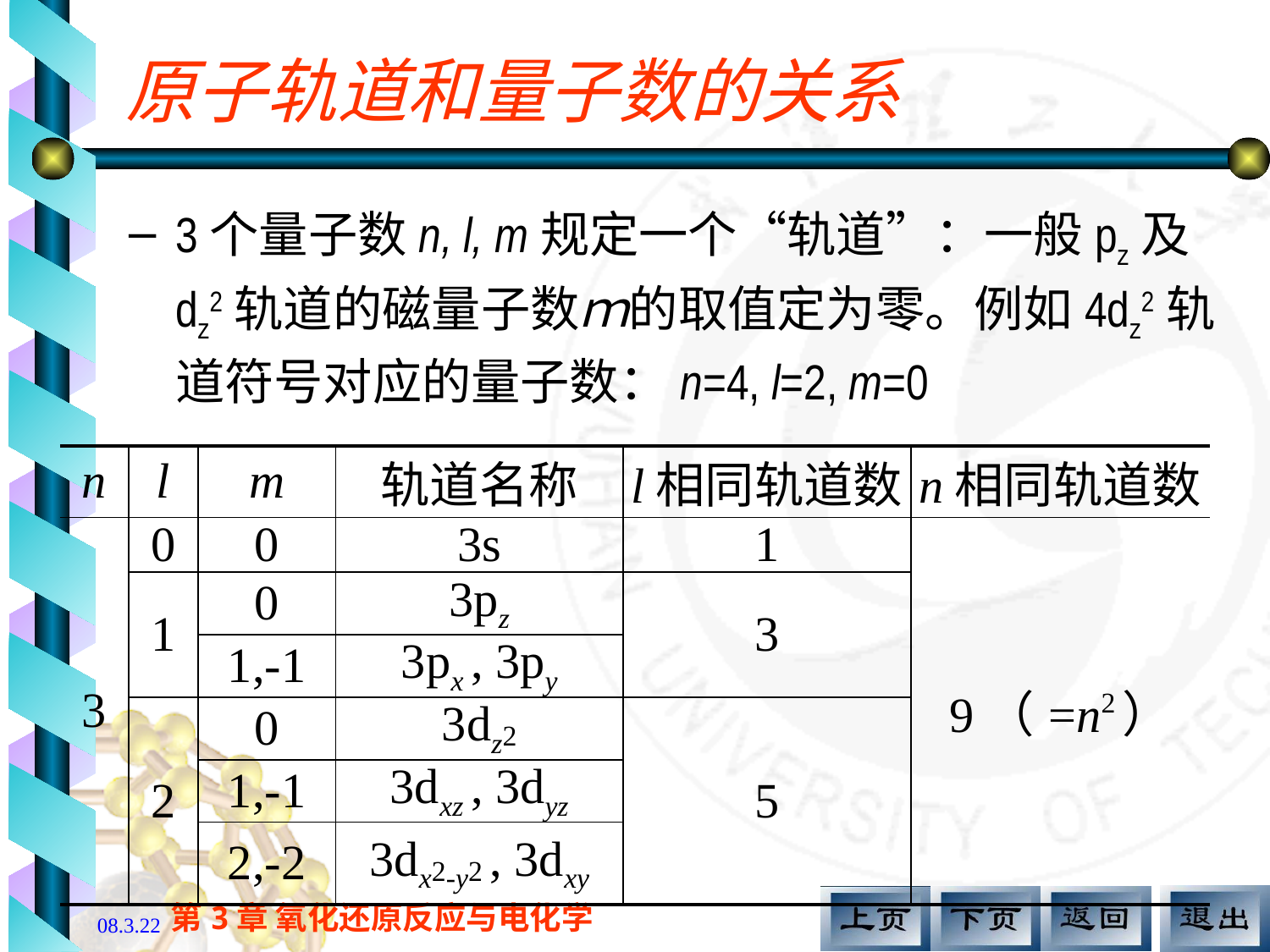

# 原子轨道和量子数的关系
3个量子数n, l, m规定一个“轨道”：一般pz及dz2轨道的磁量子数ｍ的取值定为零。例如4dz2轨道符号对应的量子数：n=4, l=2, m=0
| n | l | m | 轨道名称 | l相同轨道数 | n相同轨道数 |
| --- | --- | --- | --- | --- | --- |
| 3 | 0 | 0 | 3s | 1 | 9（=n2） |
|  | 1 | 0 | 3pz | 3 |  |
|  |  | 1,-1 | 3px , 3py |  |  |
|  | 2 | 0 | 3dz2 | 5 |  |
|  |  | 1,-1 | 3dxz , 3dyz |  |  |
|  |  | 2,-2 | 3dx2-y2 , 3dxy |  |  |